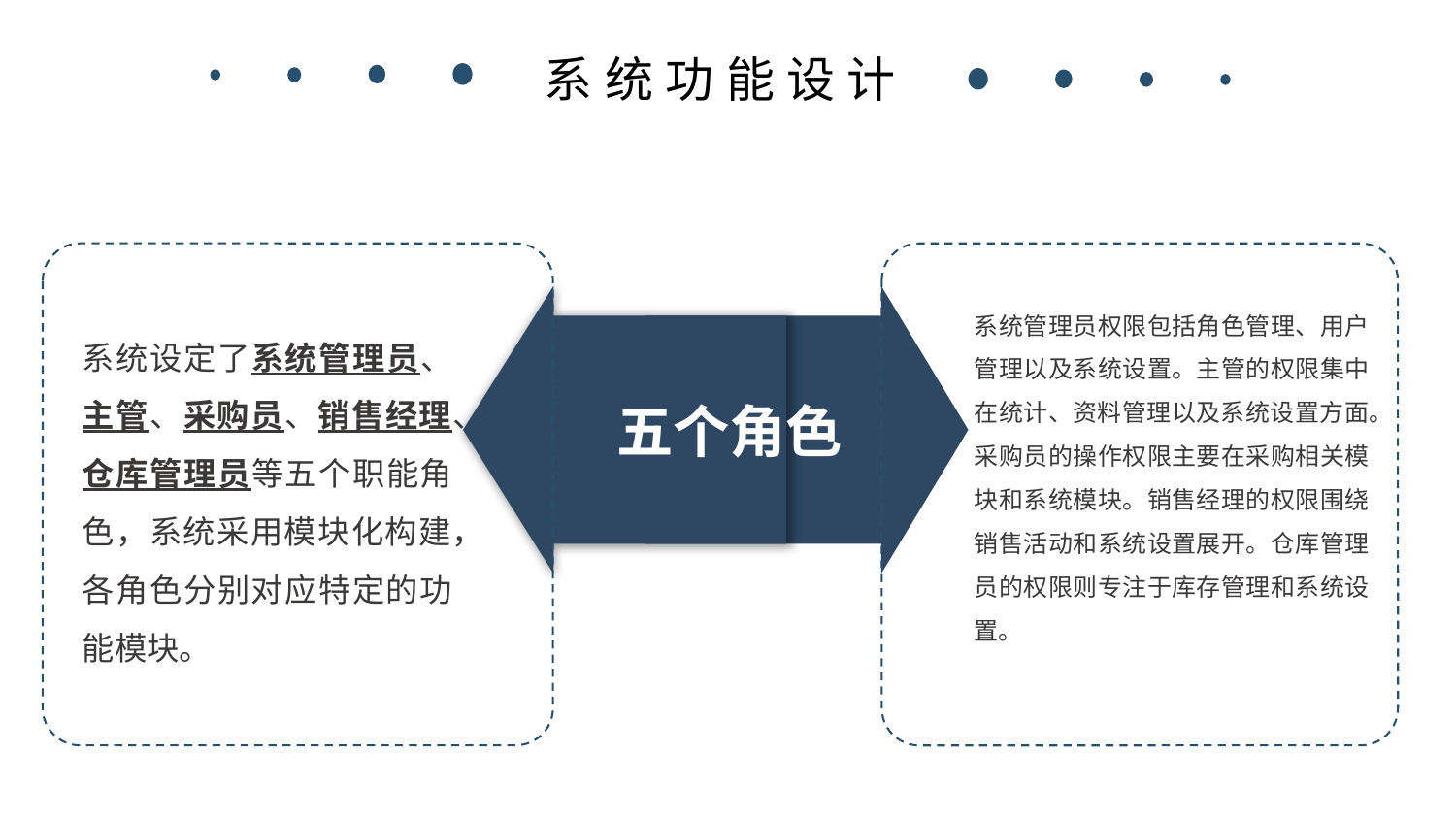

系统功能设计

系统管理员权限包括角色管理、用户管理以及系统设置。主管的权限集中在统计、资料管理以及系统设置方面。采购员的操作权限主要在采购相关模块和系统模块。销售经理的权限围绕销售活动和系统设置展开。仓库管理员的权限则专注于库存管理和系统设置。
系统设定了系统管理员、主管、采购员、销售经理、仓库管理员等五个职能角色，系统采用模块化构建，各角色分别对应特定的功能模块。
五个角色